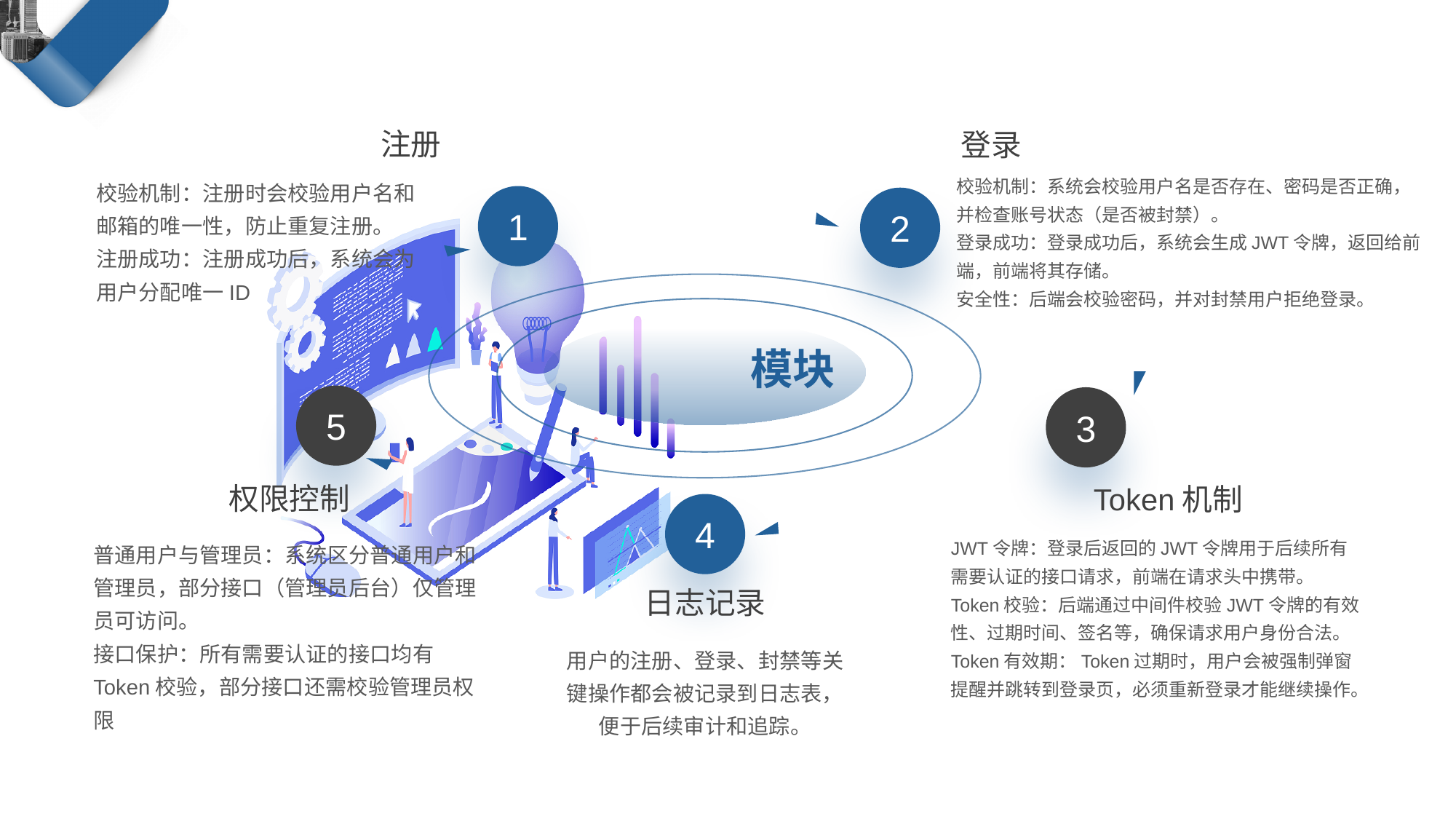

注册
登录

校验机制：系统会校验用户名是否存在、密码是否正确，并检查账号状态（是否被封禁）。
登录成功：登录成功后，系统会生成JWT令牌，返回给前端，前端将其存储。
安全性：后端会校验密码，并对封禁用户拒绝登录。
校验机制：注册时会校验用户名和邮箱的唯一性，防止重复注册。
注册成功：注册成功后，系统会为用户分配唯一ID

1
2

用户认证模块

5
3

权限控制
Token机制

4

JWT令牌：登录后返回的JWT令牌用于后续所有需要认证的接口请求，前端在请求头中携带。
Token校验：后端通过中间件校验JWT令牌的有效性、过期时间、签名等，确保请求用户身份合法。
Token有效期：Token过期时，用户会被强制弹窗提醒并跳转到登录页，必须重新登录才能继续操作。
普通用户与管理员：系统区分普通用户和管理员，部分接口（管理员后台）仅管理员可访问。
接口保护：所有需要认证的接口均有Token校验，部分接口还需校验管理员权限
日志记录
用户的注册、登录、封禁等关键操作都会被记录到日志表，便于后续审计和追踪。